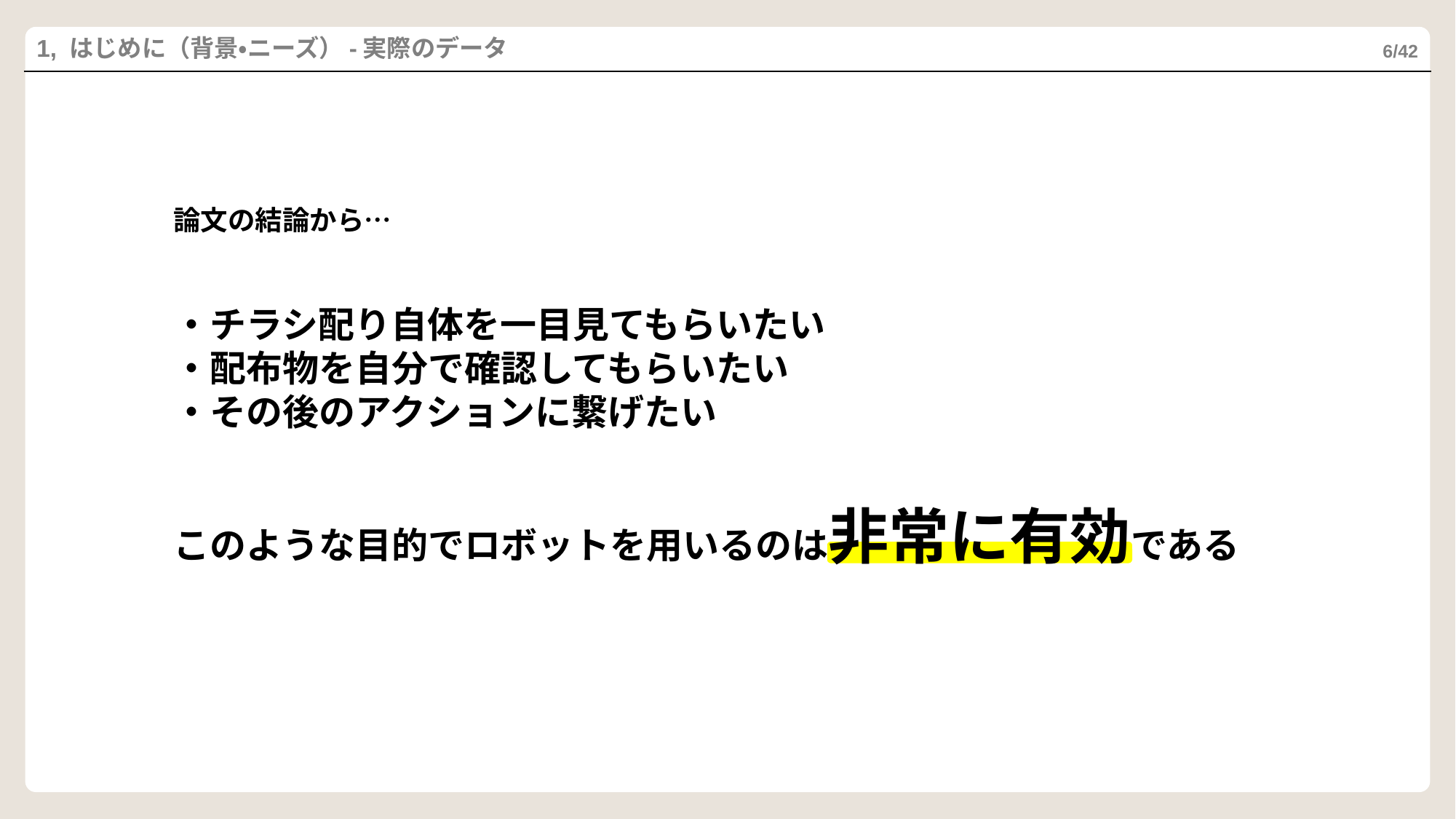

1, はじめに（背景・ニーズ）-実際のデータ

6/42
論文の結論から…

・チラシ配り自体を一目見てもらいたい
・配布物を自分で確認してもらいたい
・その後のアクションに繋げたい

このような目的でロボットを用いるのは非常に有効である